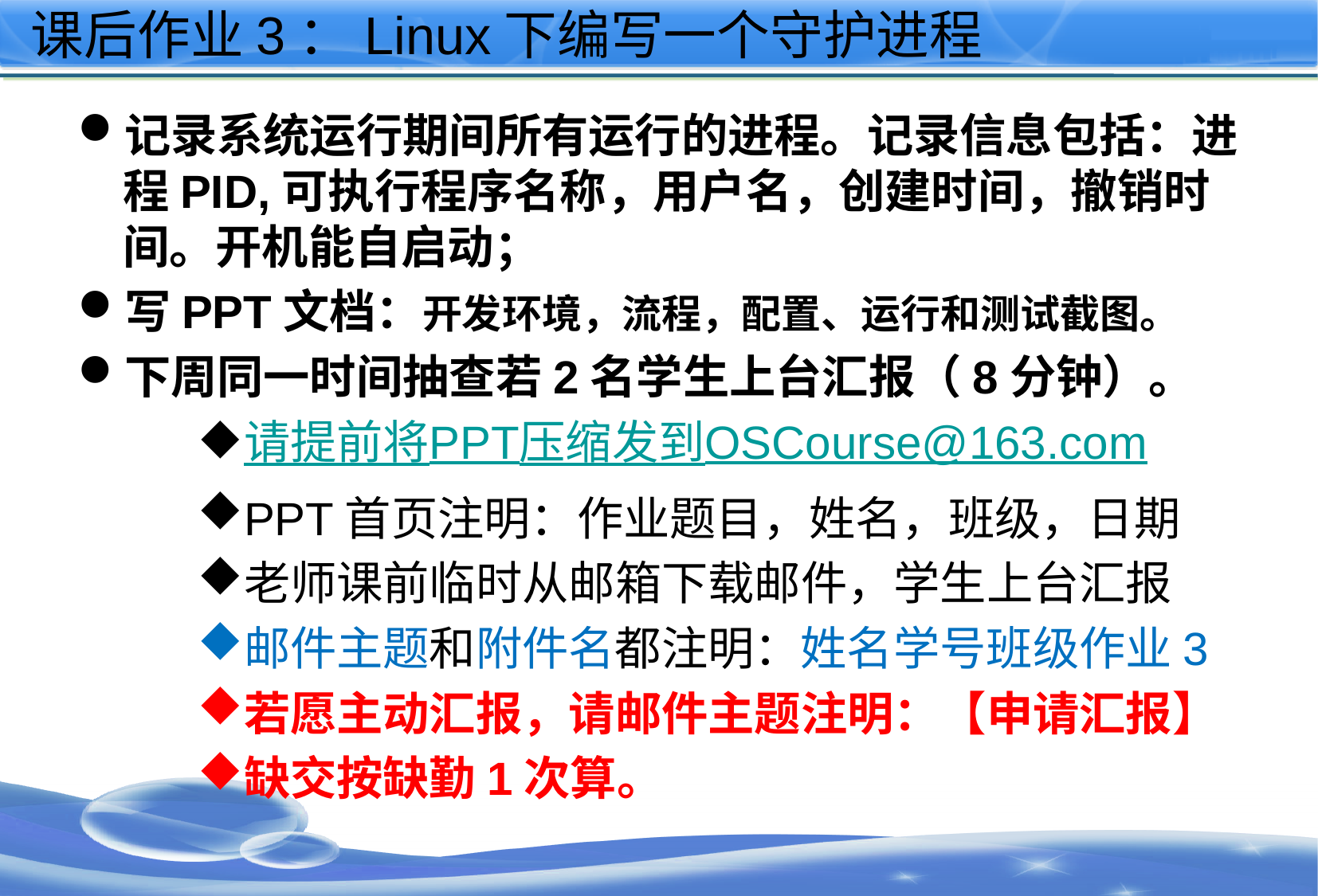

# 课后作业3：Linux下编写一个守护进程
记录系统运行期间所有运行的进程。记录信息包括：进程PID,可执行程序名称，用户名，创建时间，撤销时间。开机能自启动；
写PPT文档：开发环境，流程，配置、运行和测试截图。
下周同一时间抽查若2名学生上台汇报（8分钟）。
请提前将PPT压缩发到OSCourse@163.com
PPT首页注明：作业题目，姓名，班级，日期
老师课前临时从邮箱下载邮件，学生上台汇报
邮件主题和附件名都注明：姓名学号班级作业3
若愿主动汇报，请邮件主题注明：【申请汇报】
缺交按缺勤1次算。